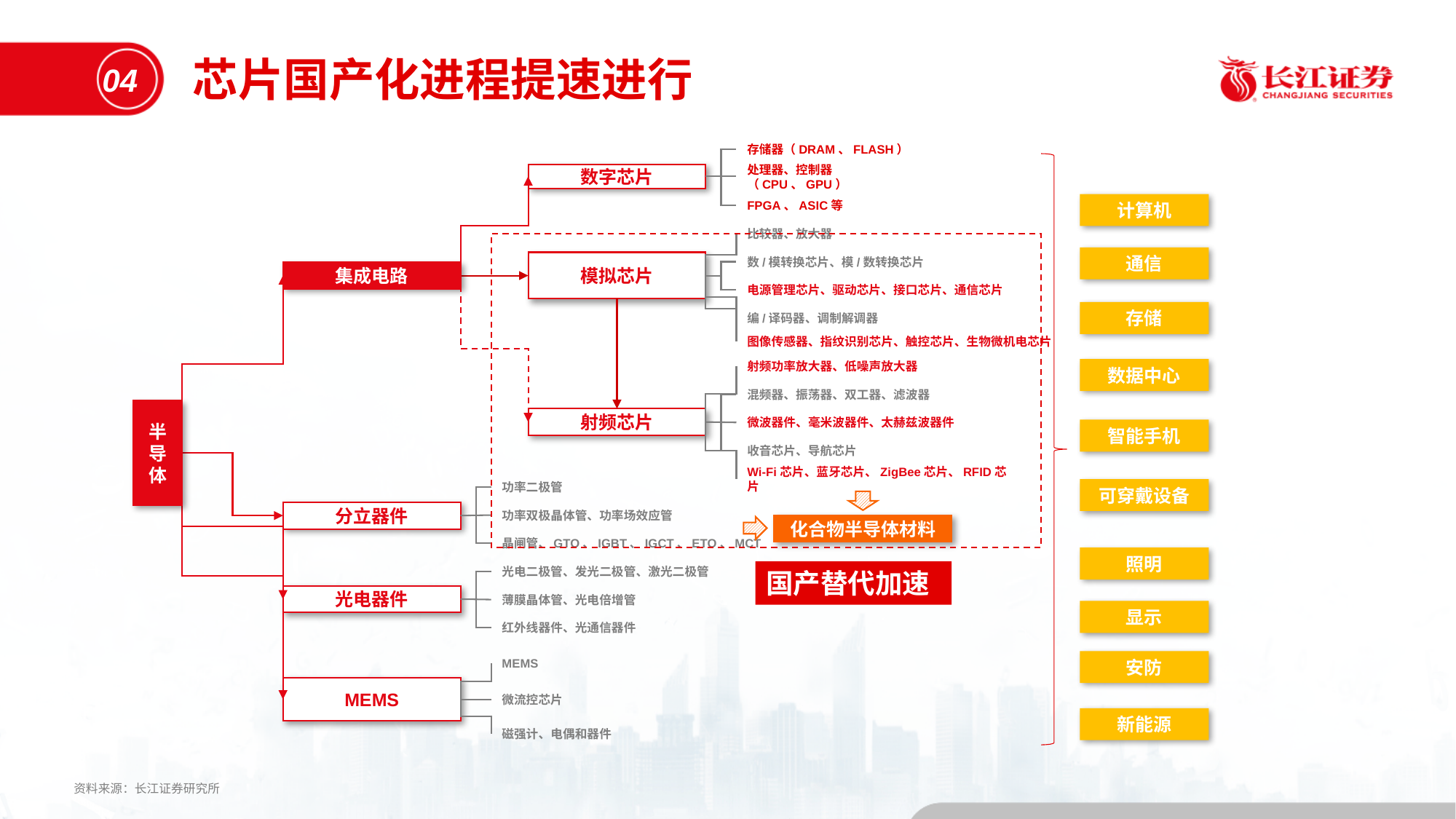

芯片国产化进程提速进行
04
存储器（DRAM、FLASH）
处理器、控制器（CPU、GPU）
数字芯片
FPGA、ASIC等
计算机
比较器、放大器
通信
数/模转换芯片、模/数转换芯片
模拟芯片
集成电路
电源管理芯片、驱动芯片、接口芯片、通信芯片
存储
编/译码器、调制解调器
图像传感器、指纹识别芯片、触控芯片、生物微机电芯片
射频功率放大器、低噪声放大器
数据中心
混频器、振荡器、双工器、滤波器
半导体
射频芯片
微波器件、毫米波器件、太赫兹波器件
智能手机
收音芯片、导航芯片
Wi-Fi芯片、蓝牙芯片、ZigBee芯片、RFID芯片
功率二极管
可穿戴设备
分立器件
功率双极晶体管、功率场效应管
化合物半导体材料
晶闸管、GTO、IGBT、IGCT、ETO、MCT
照明
光电二极管、发光二极管、激光二极管
光电器件
薄膜晶体管、光电倍增管
显示
红外线器件、光通信器件
MEMS
安防
MEMS
微流控芯片
新能源
磁强计、电偶和器件

国产替代加速
资料来源：长江证券研究所